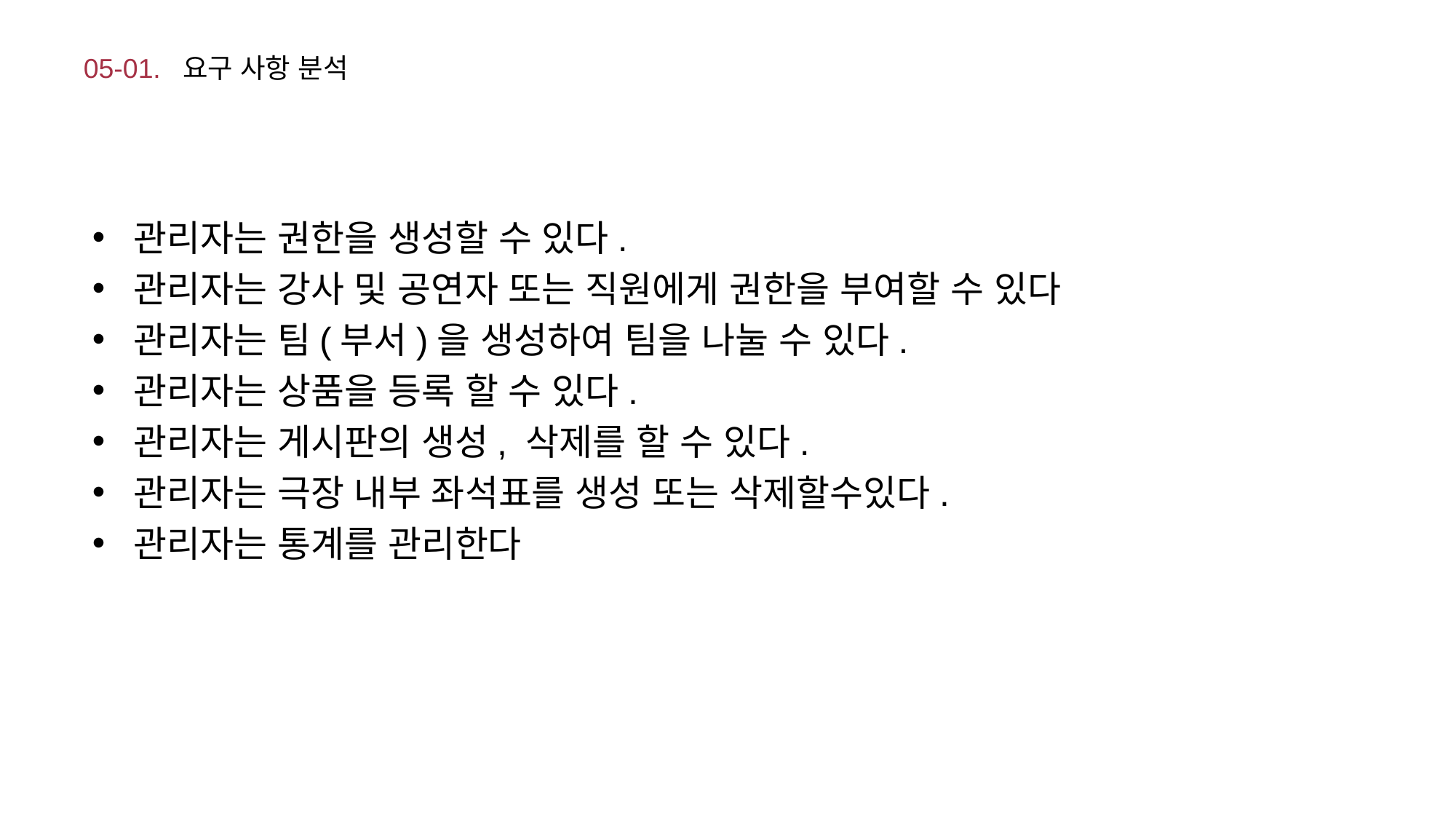

# 05-01.  요구 사항 분석
관리자는 권한을 생성할 수 있다.
관리자는 강사 및 공연자 또는 직원에게 권한을 부여할 수 있다
관리자는 팀(부서)을 생성하여 팀을 나눌 수 있다.
관리자는 상품을 등록 할 수 있다.
관리자는 게시판의 생성, 삭제를 할 수 있다.
관리자는 극장 내부 좌석표를 생성 또는 삭제할수있다.
관리자는 통계를 관리한다